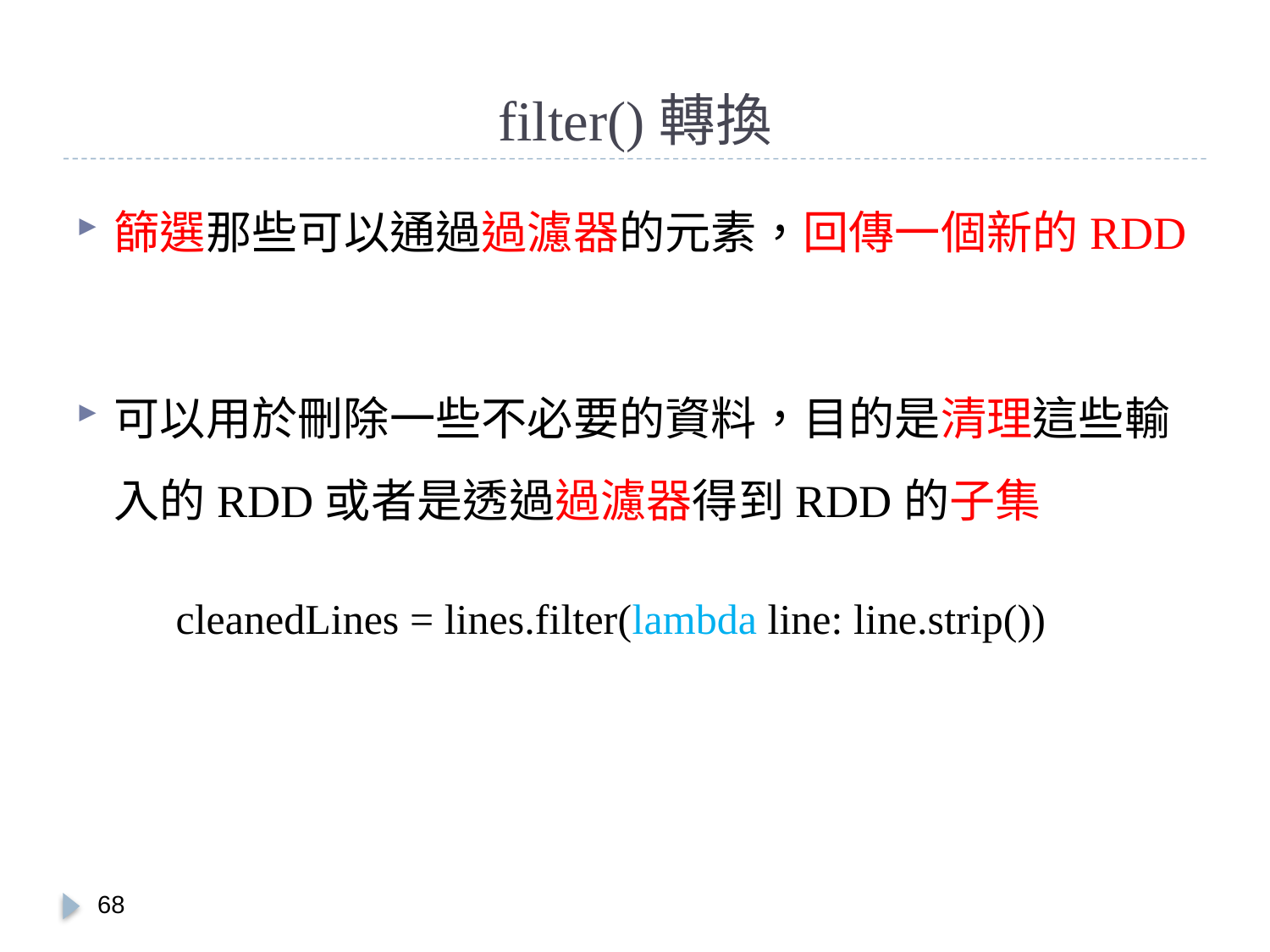

# filter()轉換
篩選那些可以通過過濾器的元素，回傳一個新的RDD

可以用於刪除一些不必要的資料，目的是清理這些輸入的RDD或者是透過過濾器得到RDD的子集

cleanedLines = lines.filter(lambda line: line.strip())
68